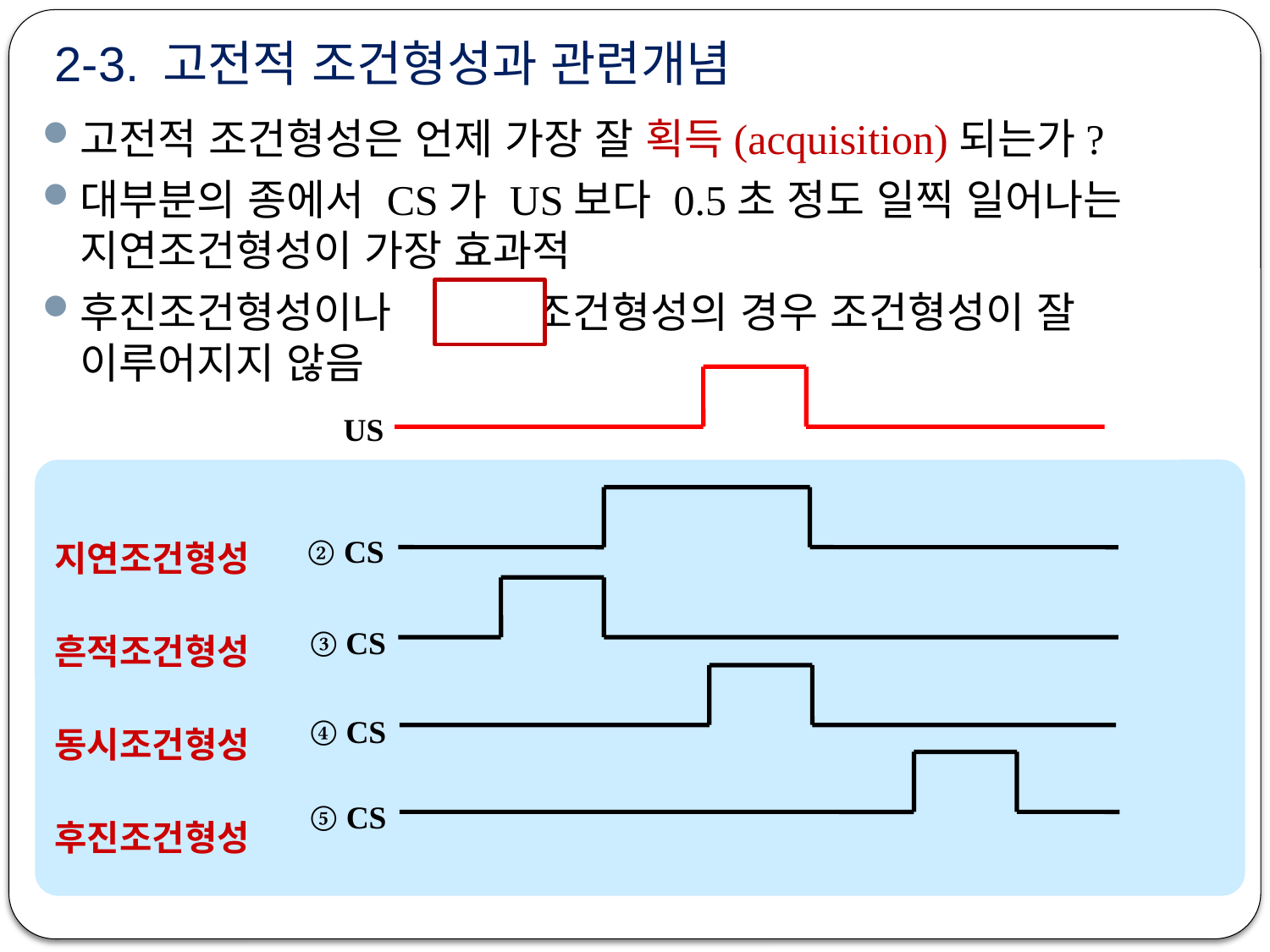

# 2-3. 고전적 조건형성과 관련개념
고전적 조건형성은 언제 가장 잘 획득(acquisition)되는가?
대부분의 종에서 CS가 US보다 0.5초 정도 일찍 일어나는 지연조건형성이 가장 효과적
후진조건형성이나            조건형성의 경우 조건형성이 잘 이루어지지 않음

US

지연조건형성

흔적조건형성

동시조건형성

후진조건형성

② CS

③ CS

④ CS

⑤ CS